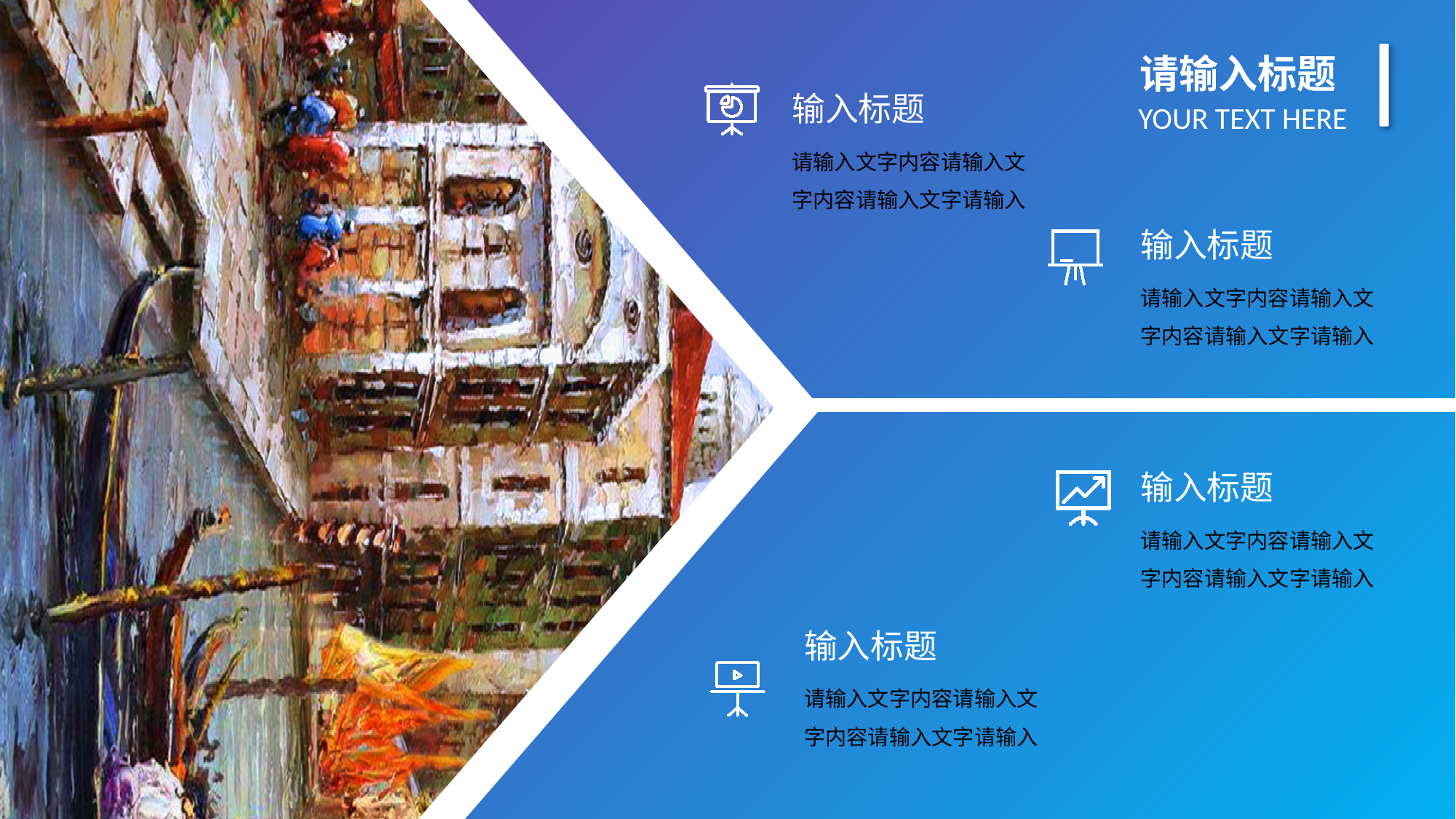

输入标题
请输入文字内容请输入文字内容请输入文字请输入
输入标题

请输入文字内容请输入文字内容请输入文字请输入

输入标题

请输入文字内容请输入文字内容请输入文字请输入
输入标题

请输入文字内容请输入文字内容请输入文字请输入